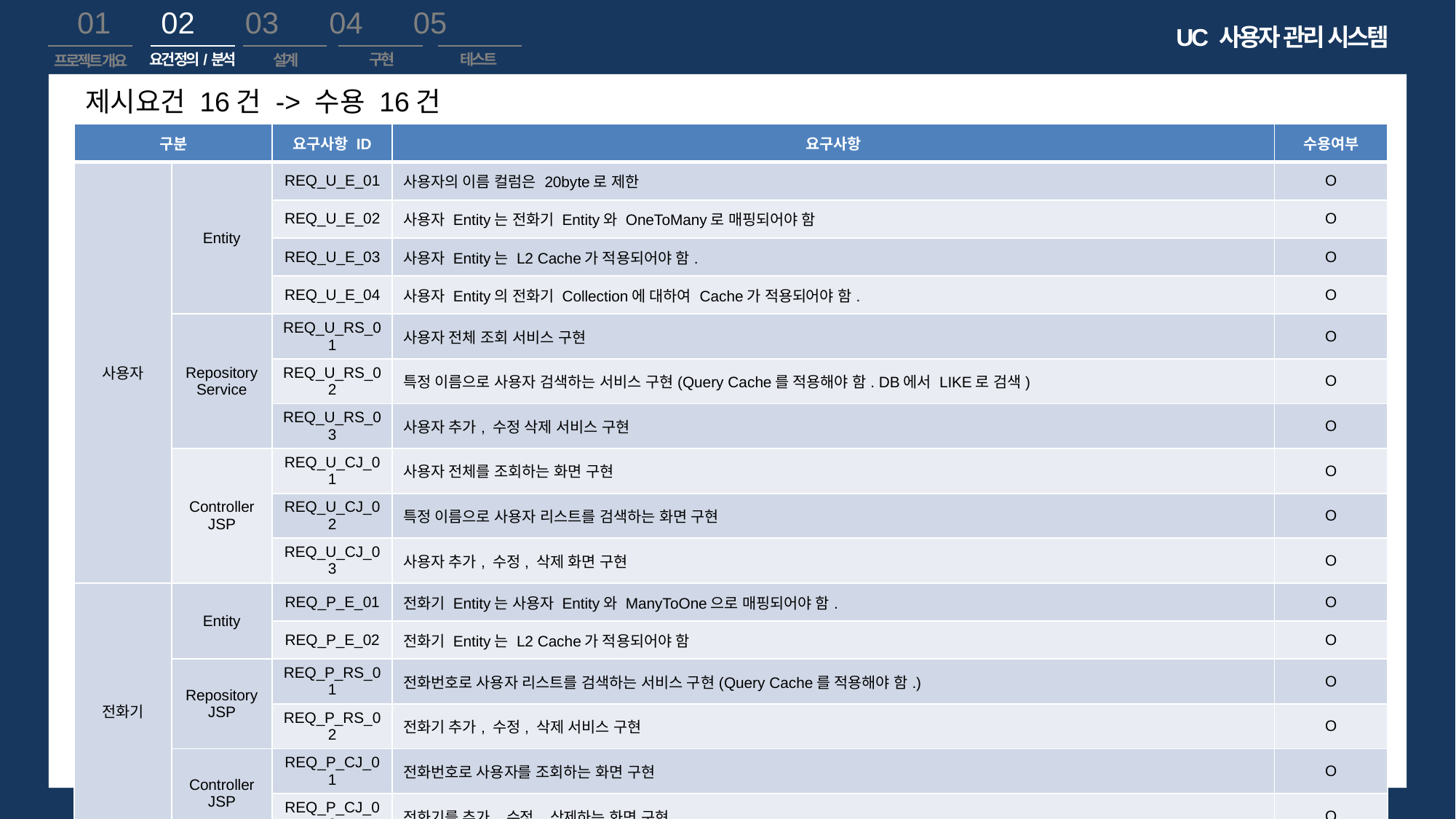

01      02      03      04      05
UC 사용자 관리 시스템
요건 정의/분석
구현
테스트
설계
프로젝트 개요

제시요건 16건 -> 수용 16건
| 구분 |  | 요구사항 ID | 요구사항 | 수용여부 |
| --- | --- | --- | --- | --- |
| 사용자 | Entity | REQ\_U\_E\_01 | 사용자의 이름 컬럼은 20byte로 제한 | O |
|  |  | REQ\_U\_E\_02 | 사용자 Entity는 전화기 Entity와 OneToMany로 매핑되어야 함 | O |
|  |  | REQ\_U\_E\_03 | 사용자 Entity는 L2 Cache가 적용되어야 함. | O |
|  |  | REQ\_U\_E\_04 | 사용자 Entity의 전화기 Collection에 대하여 Cache가 적용되어야 함. | O |
|  | Repository Service | REQ\_U\_RS\_01 | 사용자 전체 조회 서비스 구현 | O |
|  |  | REQ\_U\_RS\_02 | 특정 이름으로 사용자 검색하는 서비스 구현(Query Cache를 적용해야 함. DB에서 LIKE로 검색) | O |
|  |  | REQ\_U\_RS\_03 | 사용자 추가, 수정 삭제 서비스 구현 | O |
|  | Controller JSP | REQ\_U\_CJ\_01 | 사용자 전체를 조회하는 화면 구현 | O |
|  |  | REQ\_U\_CJ\_02 | 특정 이름으로 사용자 리스트를 검색하는 화면 구현 | O |
|  |  | REQ\_U\_CJ\_03 | 사용자 추가, 수정, 삭제 화면 구현 | O |
| 전화기 | Entity | REQ\_P\_E\_01 | 전화기 Entity는 사용자 Entity와 ManyToOne으로 매핑되어야 함. | O |
|  |  | REQ\_P\_E\_02 | 전화기 Entity는 L2 Cache가 적용되어야 함 | O |
|  | Repository JSP | REQ\_P\_RS\_01 | 전화번호로 사용자 리스트를 검색하는 서비스 구현(Query Cache를 적용해야 함.) | O |
|  |  | REQ\_P\_RS\_02 | 전화기 추가, 수정, 삭제 서비스 구현 | O |
|  | Controller JSP | REQ\_P\_CJ\_01 | 전화번호로 사용자를 조회하는 화면 구현 | O |
|  |  | REQ\_P\_CJ\_02 | 전화기를 추가, 수정, 삭제하는 화면 구현 | O |